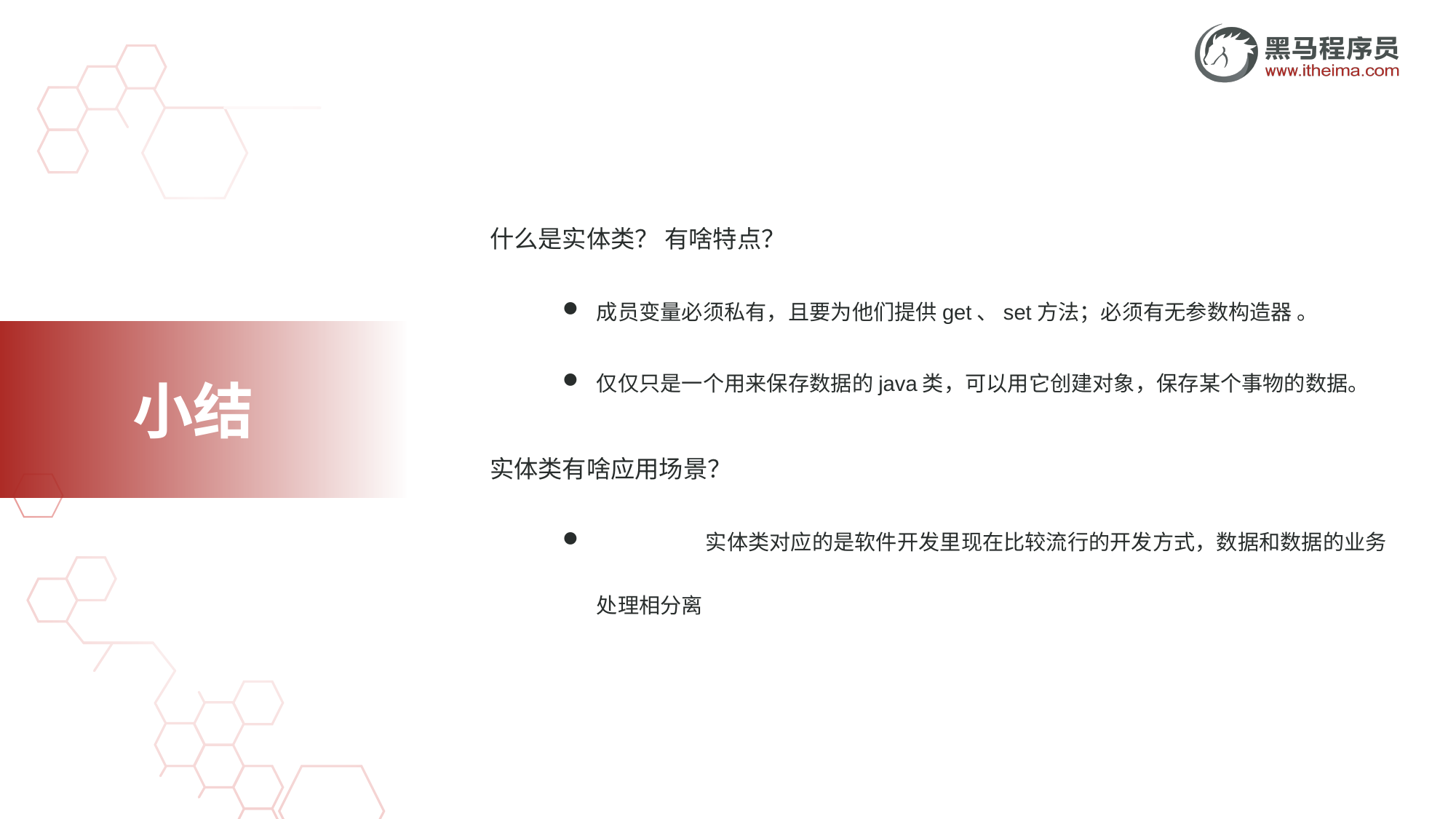

什么是实体类？ 有啥特点？
成员变量必须私有，且要为他们提供get、set方法；必须有无参数构造器 。
仅仅只是一个用来保存数据的java类，可以用它创建对象，保存某个事物的数据。
实体类有啥应用场景？
	实体类对应的是软件开发里现在比较流行的开发方式，数据和数据的业务处理相分离